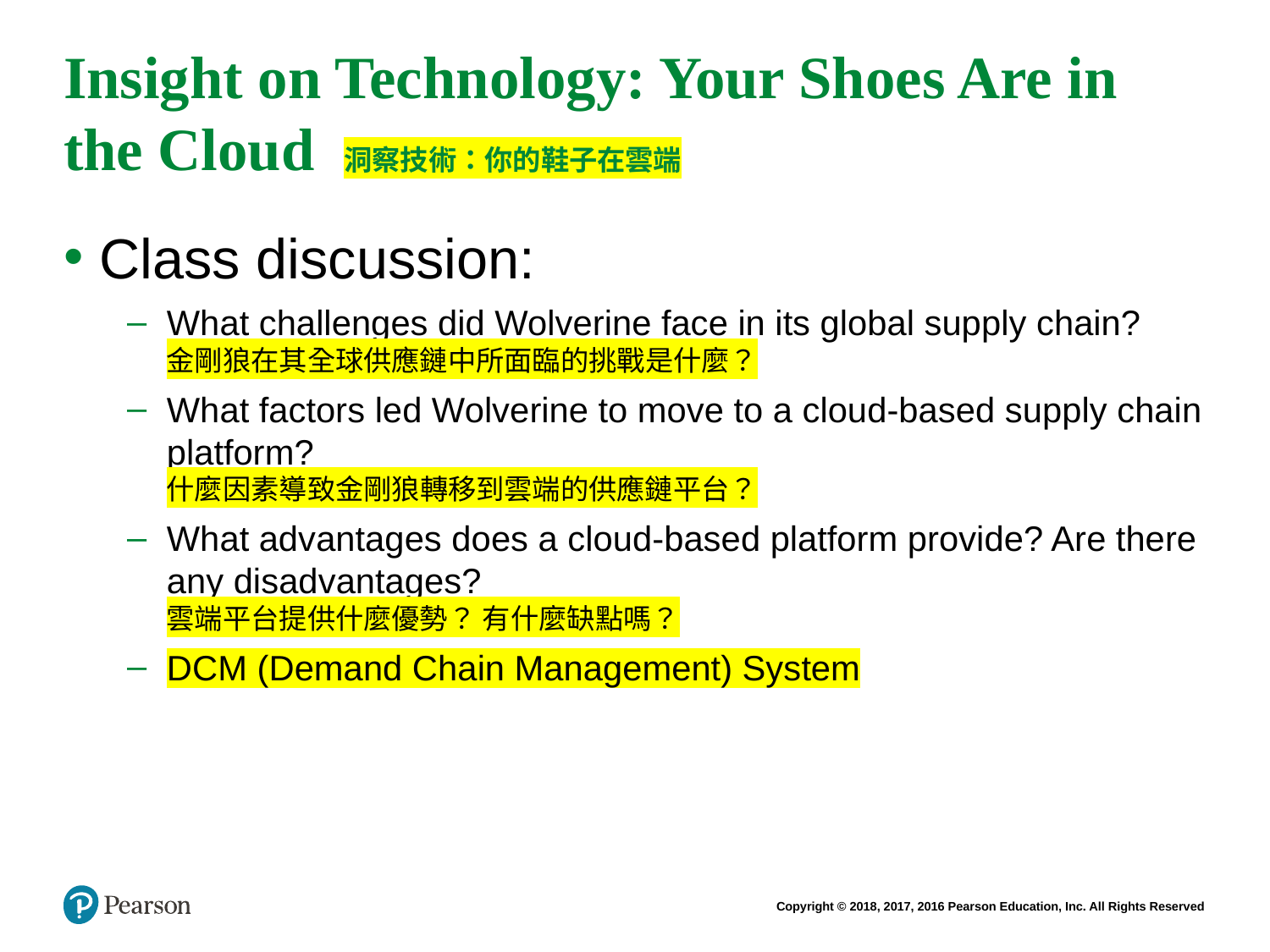

# Insight on Technology: Your Shoes Are in the Cloud 洞察技術：你的鞋子在雲端
Class discussion:
What challenges did Wolverine face in its global supply chain?
金剛狼在其全球供應鏈中所面臨的挑戰是什麼？
What factors led Wolverine to move to a cloud-based supply chain platform?
什麼因素導致金剛狼轉移到雲端的供應鏈平台？
What advantages does a cloud-based platform provide? Are there any disadvantages?
雲端平台提供什麼優勢？ 有什麼缺點嗎？
DCM (Demand Chain Management) System